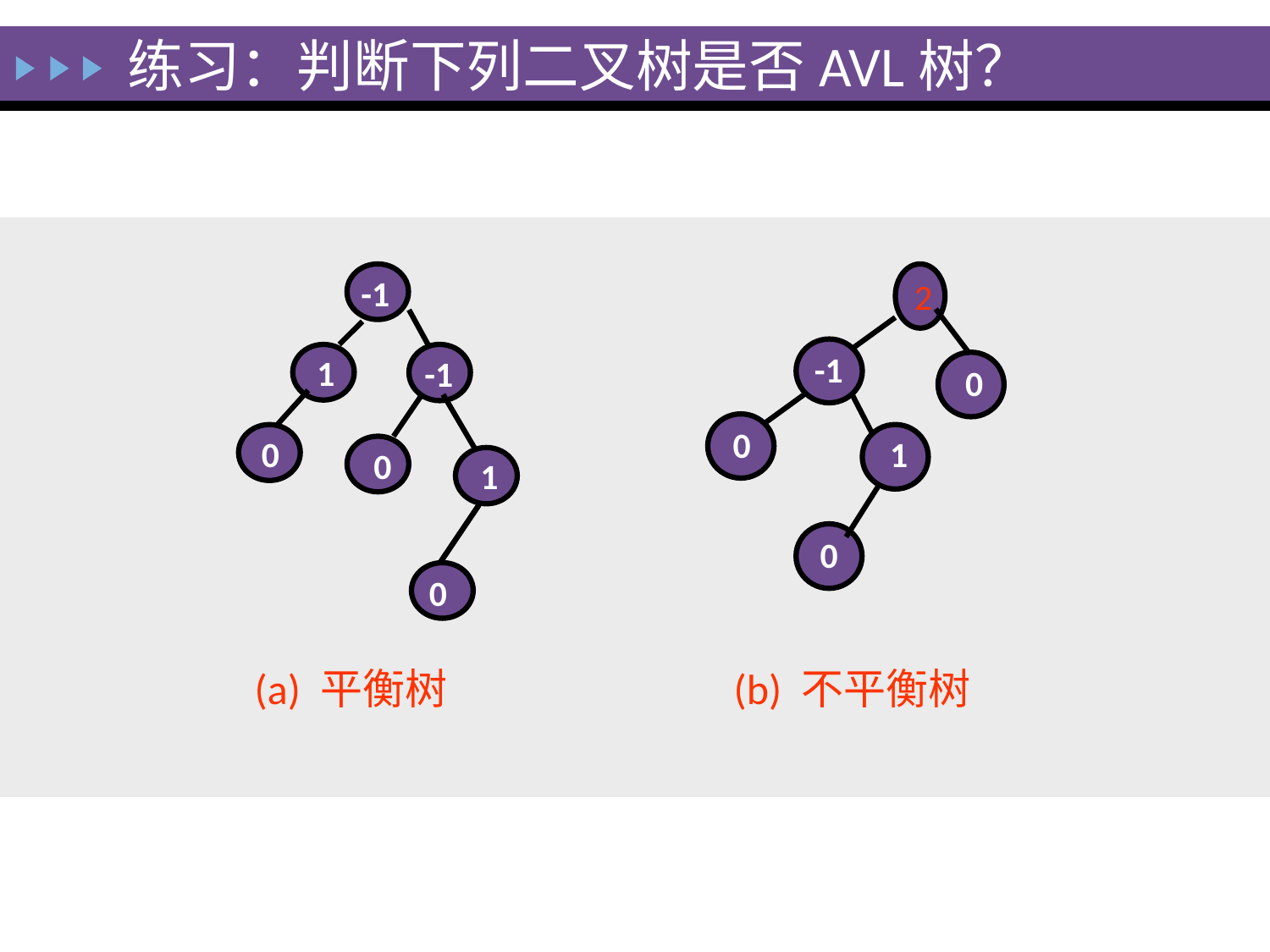

练习：判断下列二叉树是否AVL树？

-1
2
-1
1
-1
0
0
0
0
0
0
1
1
(a) 平衡树                             (b) 不平衡树